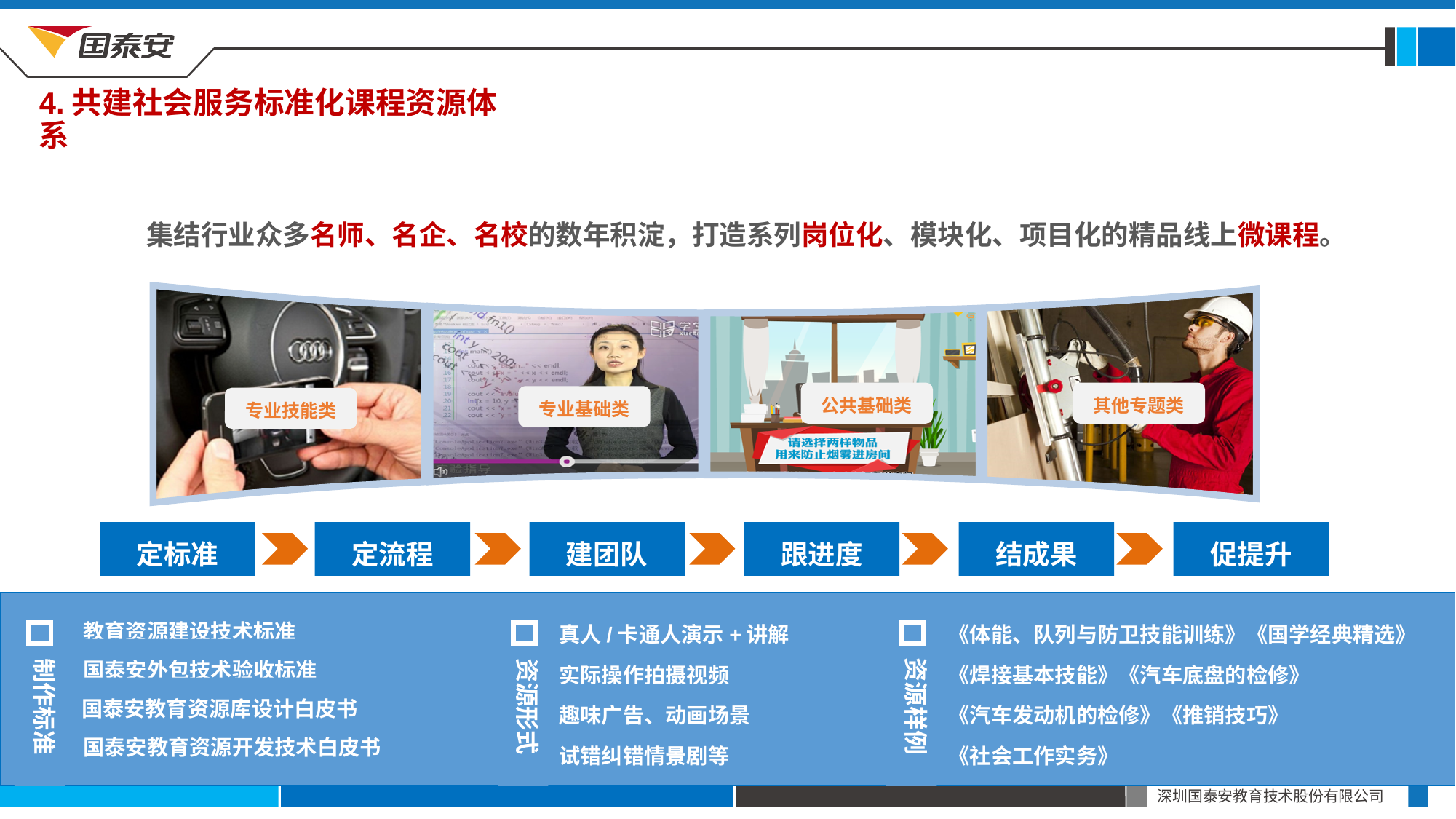

4.共建社会服务标准化课程资源体系
集结行业众多名师、名企、名校的数年积淀，打造系列岗位化、模块化、项目化的精品线上微课程。

公共基础类
其他专题类
专业基础类
专业技能类

定标准

定流程

建团队

跟进度

结成果

促提升

教育资源建设技术标准
真人/卡通人演示+讲解
《体能、队列与防卫技能训练》《国学经典精选》

资源服务效率高、质量优
国泰安外包技术验收标准
实际操作拍摄视频
《焊接基本技能》《汽车底盘的检修》
资源样例
制作标准
资源形式
国泰安教育资源库设计白皮书
趣味广告、动画场景
《汽车发动机的检修》《推销技巧》
国泰安教育资源开发技术白皮书
试错纠错情景剧等
《社会工作实务》